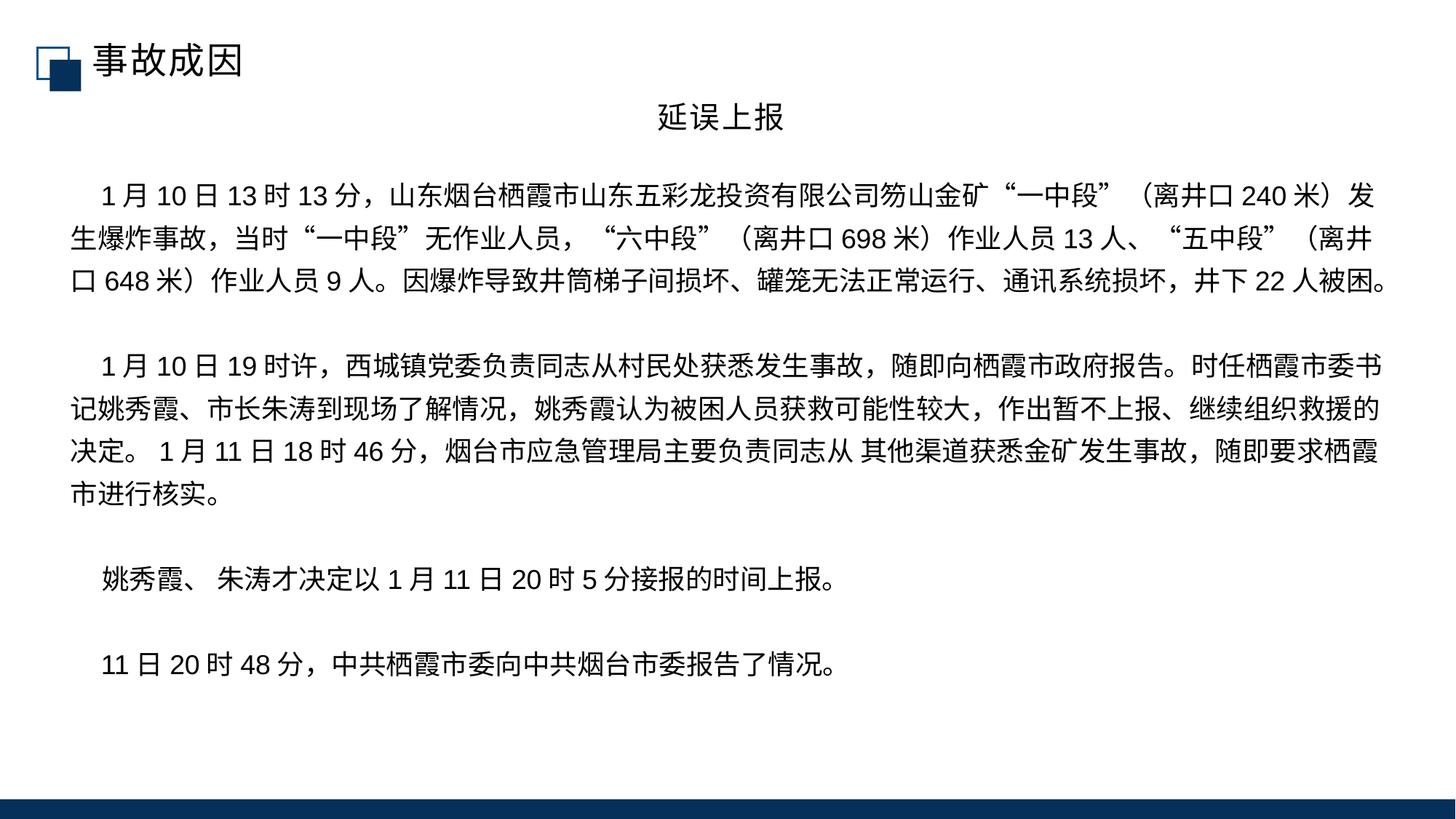

事故成因

延误上报
    1月10日13时13分，山东烟台栖霞市山东五彩龙投资有限公司笏山金矿“一中段”（离井口240米）发生爆炸事故，当时“一中段”无作业人员，“六中段”（离井口698米）作业人员13人、“五中段”（离井口648米）作业人员9人。因爆炸导致井筒梯子间损坏、罐笼无法正常运行、通讯系统损坏，井下22人被困。

    1月10日19时许，西城镇党委负责同志从村民处获悉发生事故，随即向栖霞市政府报告。时任栖霞市委书记姚秀霞、市长朱涛到现场了解情况，姚秀霞认为被困人员获救可能性较大，作出暂不上报、继续组织救援的决定。1月11日18时46分，烟台市应急管理局主要负责同志从 其他渠道获悉金矿发生事故，随即要求栖霞市进行核实。

    姚秀霞、 朱涛才决定以1月11日20时5分接报的时间上报。

    11日20时48分，中共栖霞市委向中共烟台市委报告了情况。